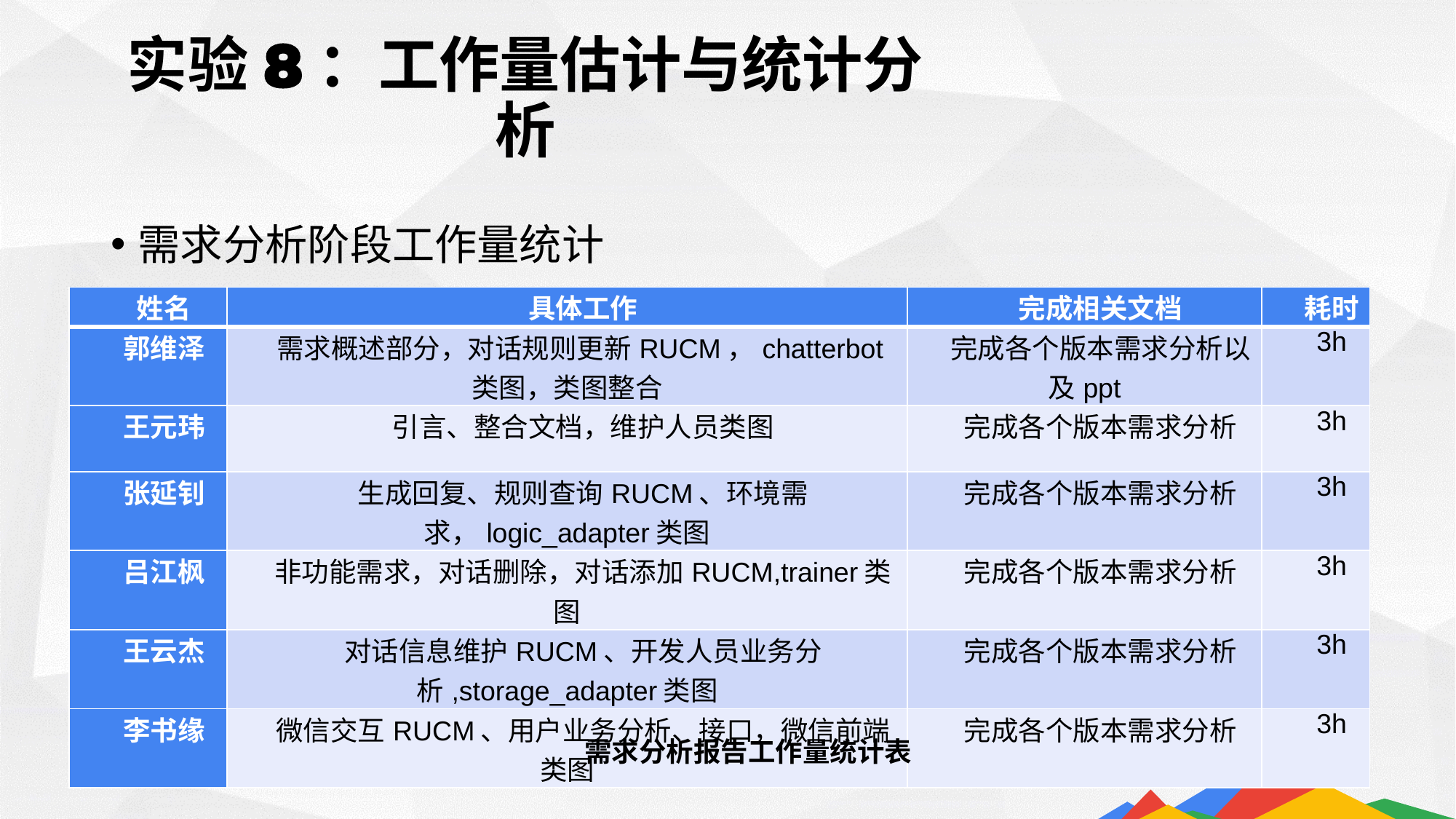

实验8：工作量估计与统计分析
需求分析阶段工作量统计
| 姓名 | 具体工作 | 完成相关文档 | 耗时 |
| --- | --- | --- | --- |
| 郭维泽 | 需求概述部分，对话规则更新RUCM，chatterbot类图，类图整合 | 完成各个版本需求分析以及ppt | 3h |
| 王元玮 | 引言、整合文档，维护人员类图 | 完成各个版本需求分析 | 3h |
| 张延钊 | 生成回复、规则查询RUCM、环境需求，logic\_adapter类图 | 完成各个版本需求分析 | 3h |
| 吕江枫 | 非功能需求，对话删除，对话添加RUCM,trainer类图 | 完成各个版本需求分析 | 3h |
| 王云杰 | 对话信息维护RUCM、开发人员业务分析,storage\_adapter类图 | 完成各个版本需求分析 | 3h |
| 李书缘 | 微信交互RUCM、用户业务分析、接口，微信前端类图 | 完成各个版本需求分析 | 3h |
需求分析报告工作量统计表